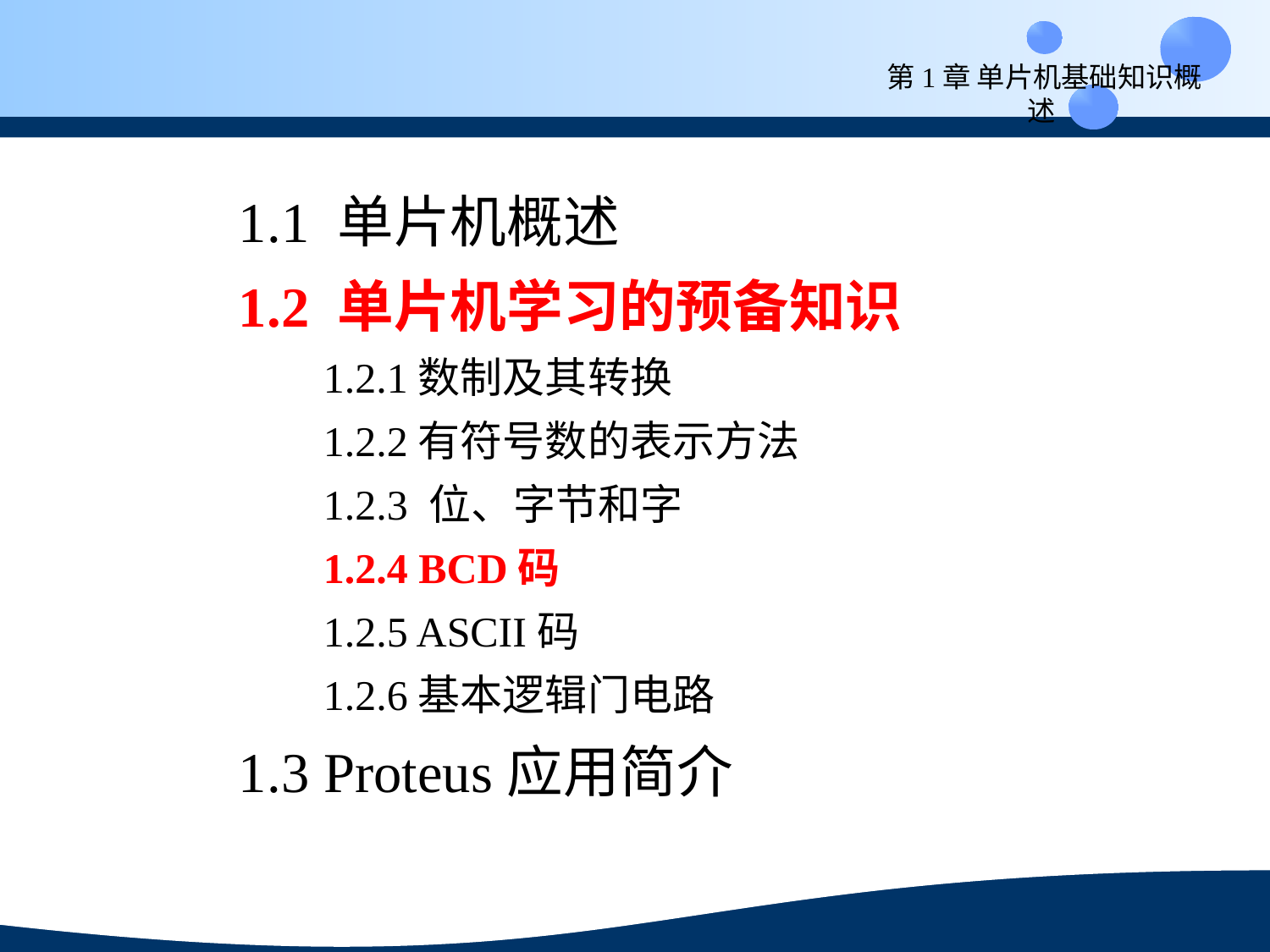

第1章 单片机基础知识概述
1.1 单片机概述
1.2 单片机学习的预备知识
        1.2.1数制及其转换
        1.2.2有符号数的表示方法
        1.2.3 位、字节和字
        1.2.4 BCD码
        1.2.5 ASCII码
        1.2.6基本逻辑门电路
1.3 Proteus应用简介